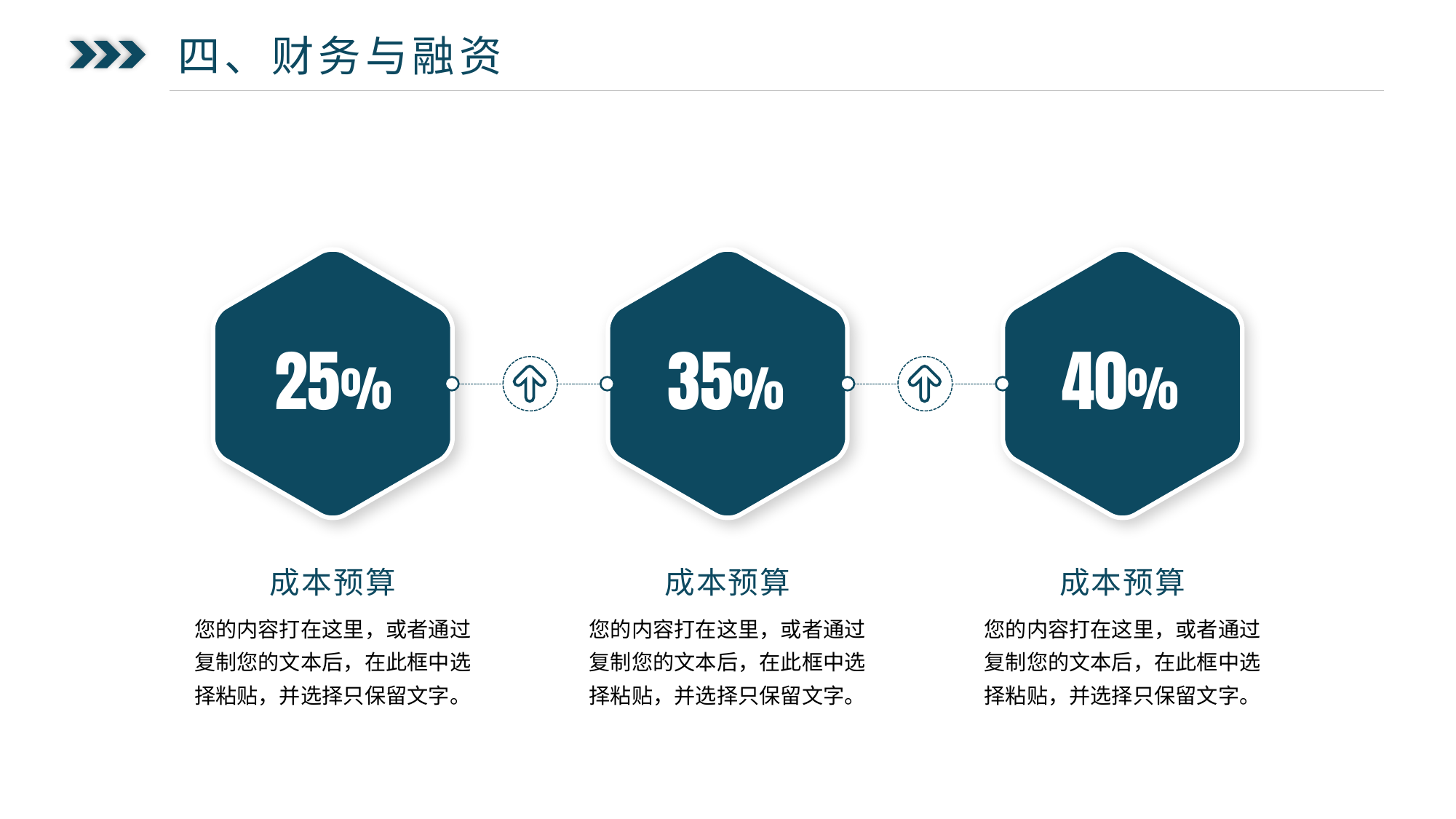

四、财务与融资

25%
35%
40%

成本预算
您的内容打在这里，或者通过复制您的文本后，在此框中选择粘贴，并选择只保留文字。
成本预算
您的内容打在这里，或者通过复制您的文本后，在此框中选择粘贴，并选择只保留文字。
成本预算
您的内容打在这里，或者通过复制您的文本后，在此框中选择粘贴，并选择只保留文字。